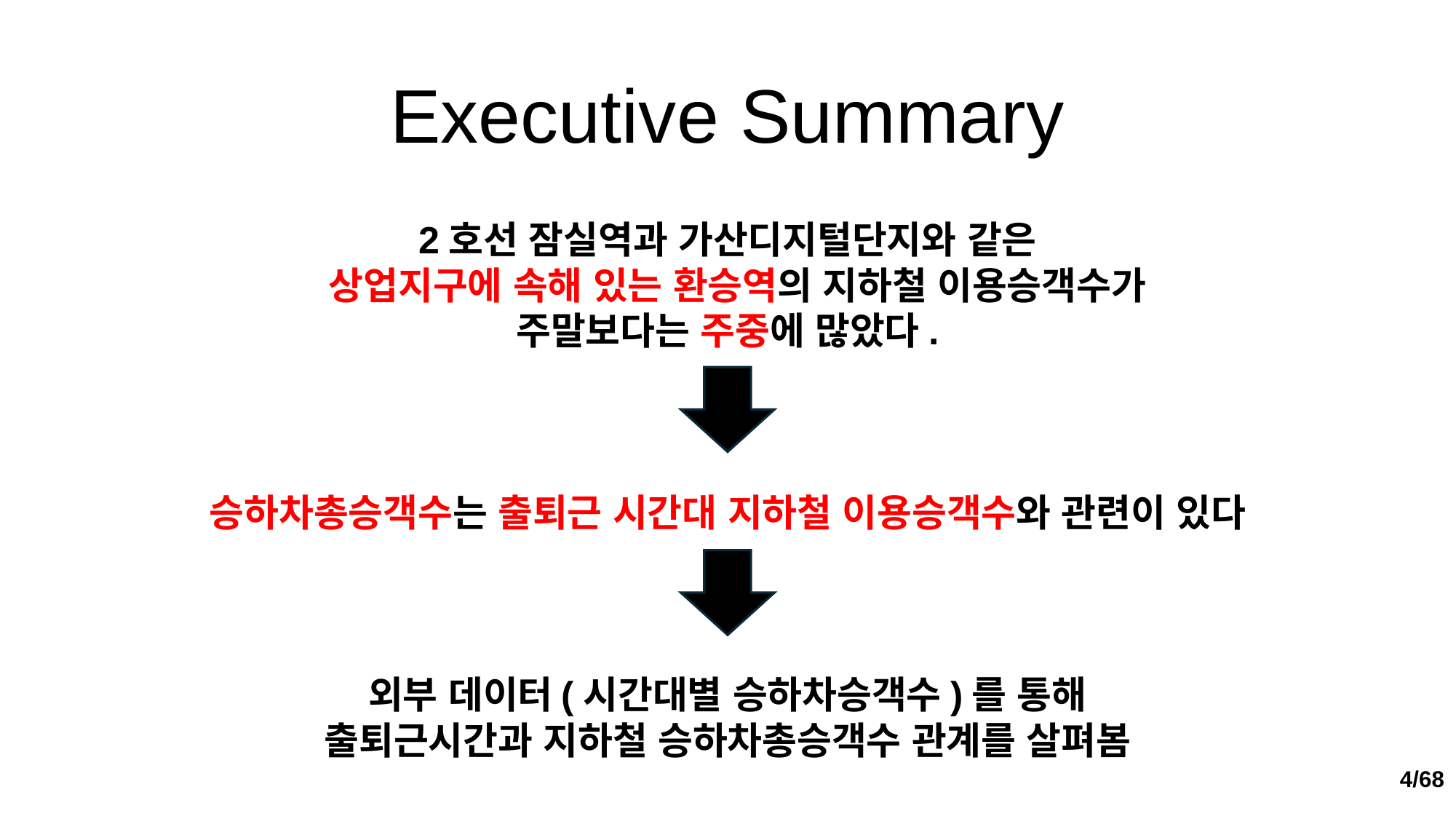

# Executive Summary
2호선 잠실역과 가산디지털단지와 같은
 상업지구에 속해 있는 환승역의 지하철 이용승객수가
주말보다는 주중에 많았다.

승하차총승객수는 출퇴근 시간대 지하철 이용승객수와 관련이 있다

외부 데이터(시간대별 승하차승객수)를 통해
출퇴근시간과 지하철 승하차총승객수 관계를 살펴봄

4/68